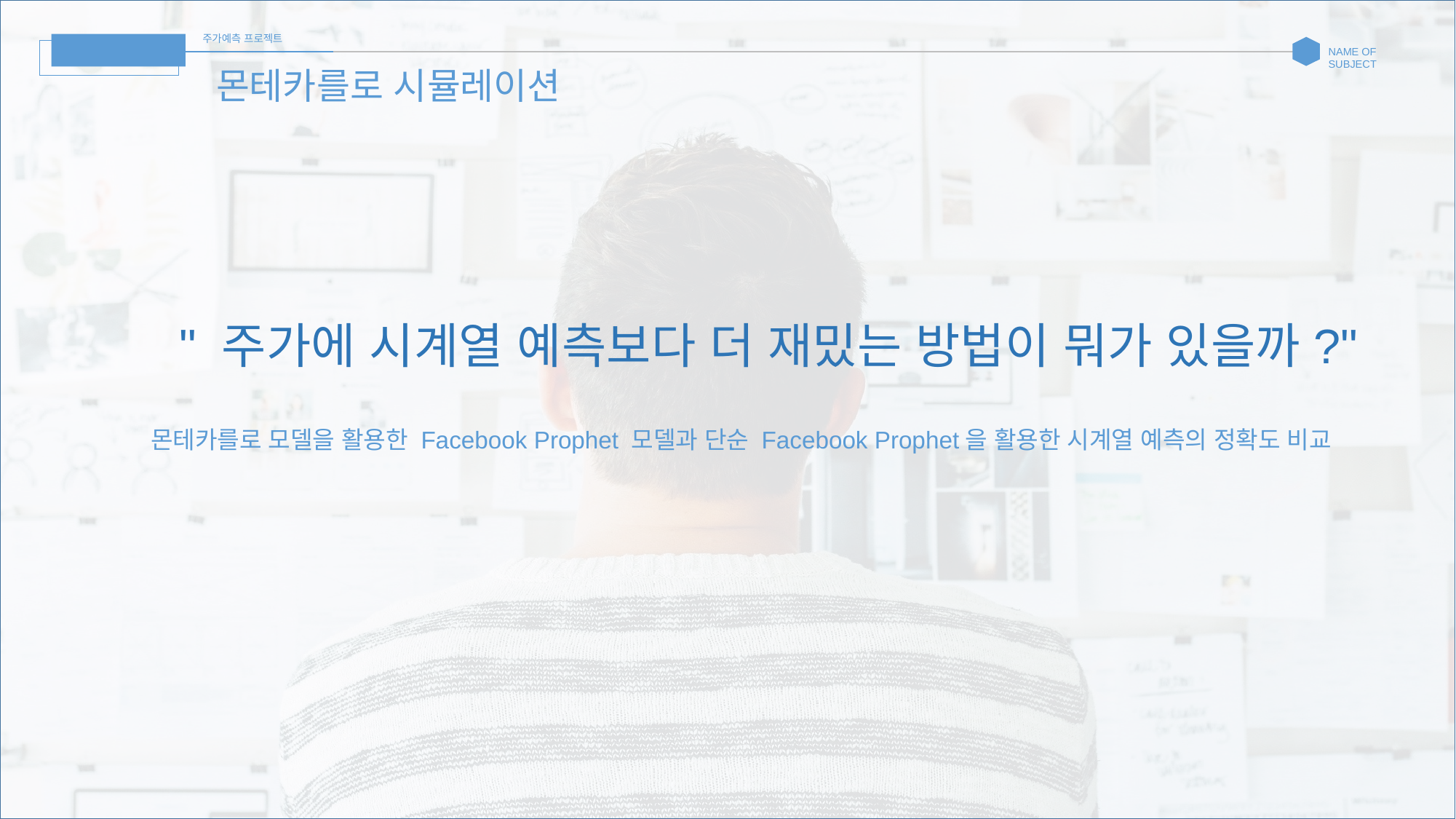

주가예측 프로젝트
돈조

몬테카를로 시뮬레이션
NAME OF SUBJECT
 " 주가에 시계열 예측보다 더 재밌는 방법이 뭐가 있을까?"
몬테카를로 모델을 활용한 Facebook Prophet 모델과 단순 Facebook Prophet을 활용한 시계열 예측의 정확도 비교